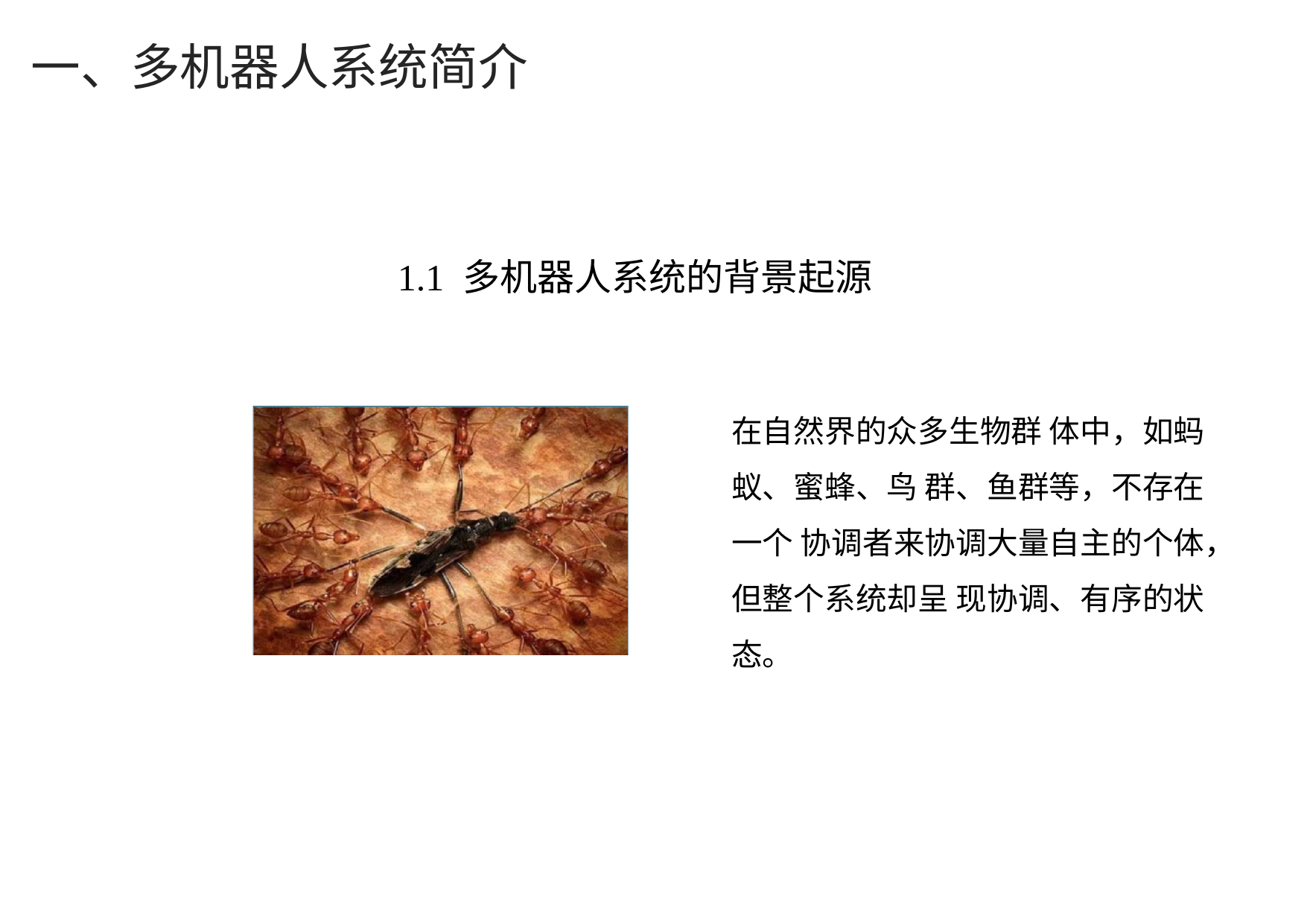

一、多机器人系统简介
1.1 多机器人系统的背景起源
在自然界的众多生物群 体中，如蚂蚁、蜜蜂、鸟 群、鱼群等，不存在一个 协调者来协调大量自主的个体，但整个系统却呈 现协调、有序的状态。